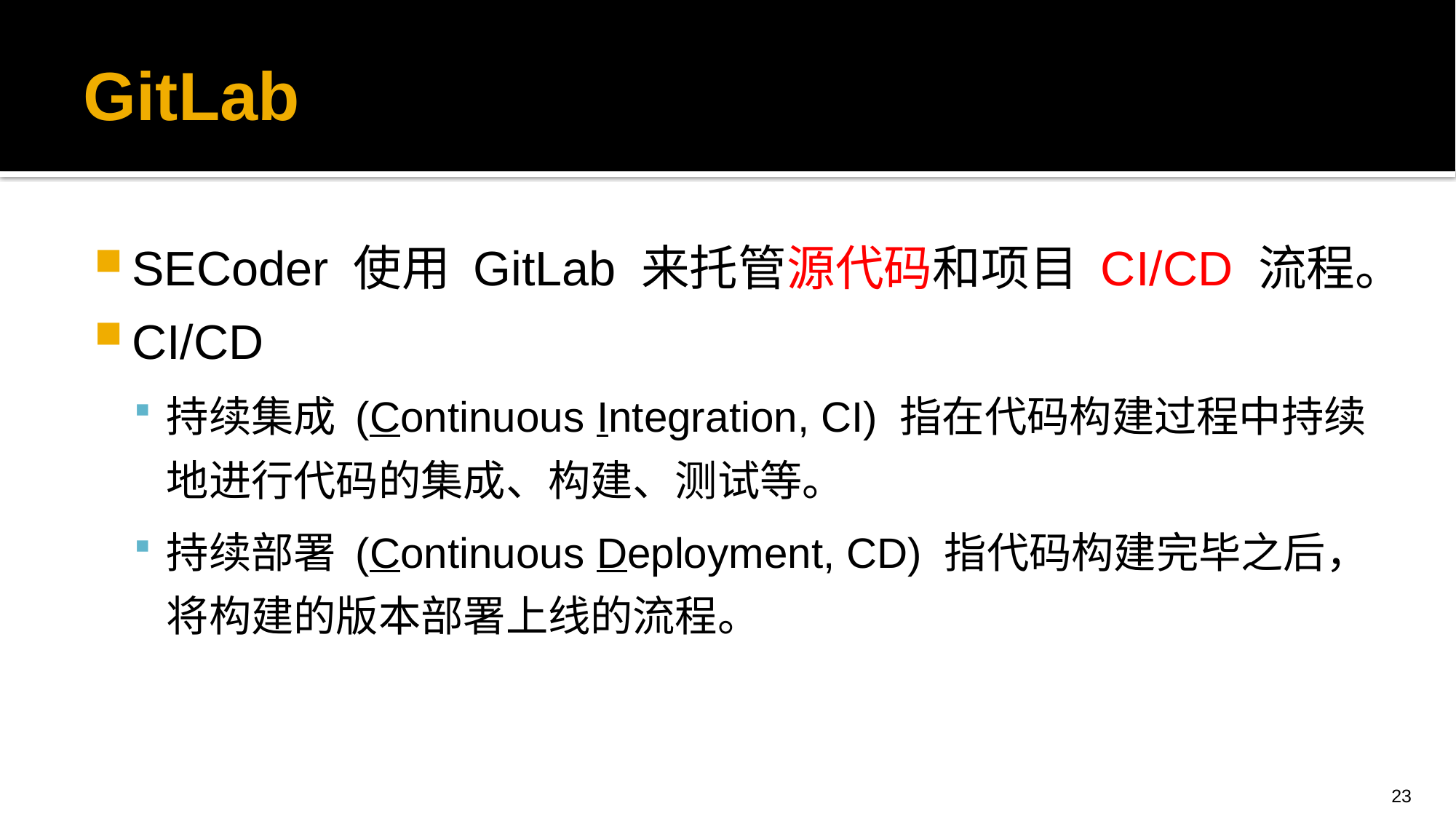

# GitLab
SECoder 使用 GitLab 来托管源代码和项目 CI/CD 流程。
CI/CD
持续集成 (Continuous Integration, CI) 指在代码构建过程中持续地进行代码的集成、构建、测试等。
持续部署 (Continuous Deployment, CD) 指代码构建完毕之后，将构建的版本部署上线的流程。
23